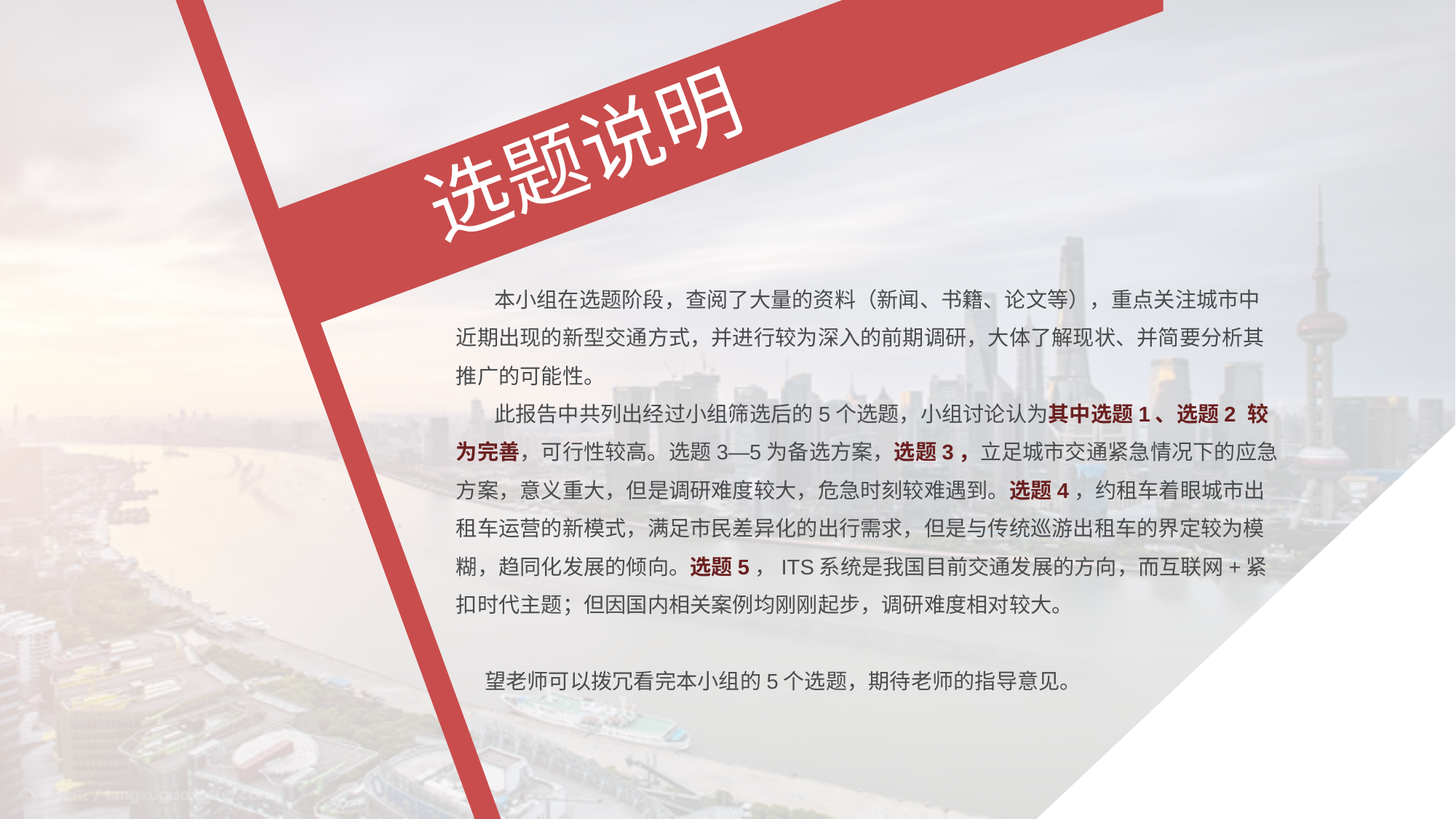

选题说明
       本小组在选题阶段，查阅了大量的资料（新闻、书籍、论文等），重点关注城市中近期出现的新型交通方式，并进行较为深入的前期调研，大体了解现状、并简要分析其推广的可能性。
       此报告中共列出经过小组筛选后的5个选题，小组讨论认为其中选题1、选题2 较为完善，可行性较高。选题3—5为备选方案，选题3，立足城市交通紧急情况下的应急方案，意义重大，但是调研难度较大，危急时刻较难遇到。选题4，约租车着眼城市出租车运营的新模式，满足市民差异化的出行需求，但是与传统巡游出租车的界定较为模糊，趋同化发展的倾向。选题5，ITS系统是我国目前交通发展的方向，而互联网+紧扣时代主题；但因国内相关案例均刚刚起步，调研难度相对较大。

     望老师可以拨冗看完本小组的5个选题，期待老师的指导意见。